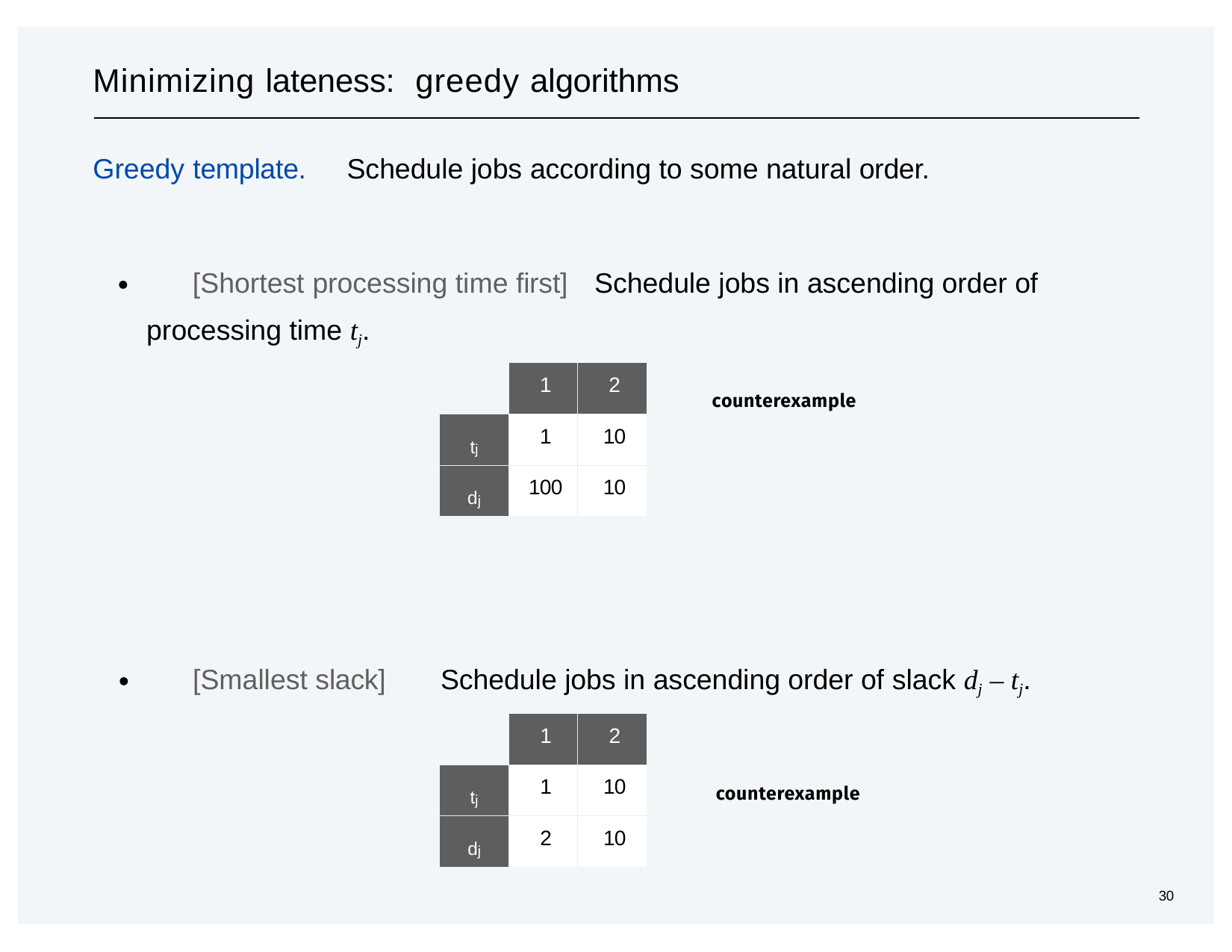

# Minimizing lateness:	greedy algorithms

Greedy template.	Schedule jobs according to some natural order.
・[Shortest processing time first]	Schedule jobs in ascending order of processing time tj.
|  | 1 | 2 |
| --- | --- | --- |
| tj | 1 | 10 |
| dj | 100 | 10 |
counterexample
・[Smallest slack]	Schedule jobs in ascending order of slack dj – tj.
|  | 1 | 2 |
| --- | --- | --- |
| tj | 1 | 10 |
| dj | 2 | 10 |
counterexample
30